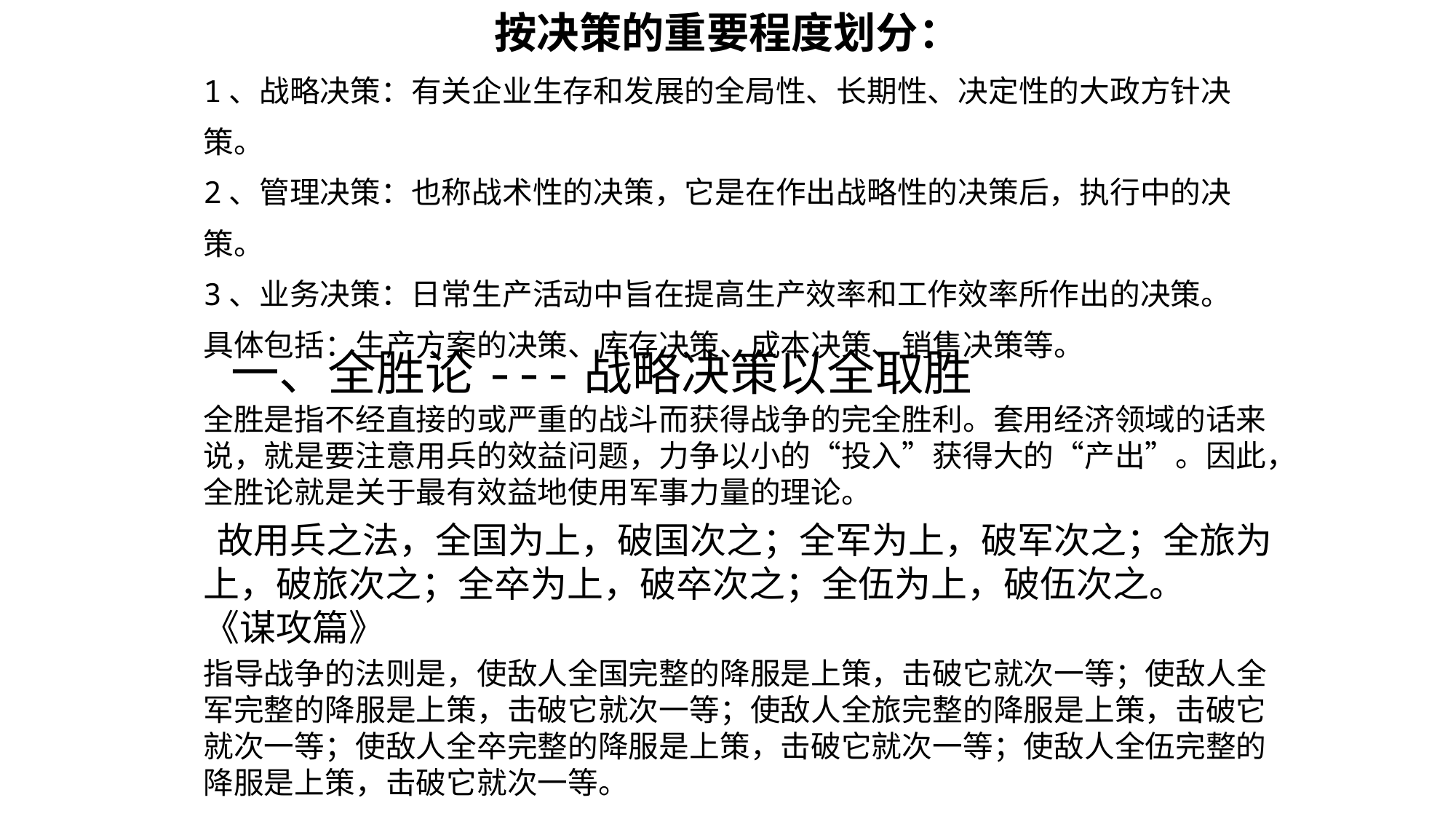

按决策的重要程度划分：
1、战略决策：有关企业生存和发展的全局性、长期性、决定性的大政方针决策。
2、管理决策：也称战术性的决策，它是在作出战略性的决策后，执行中的决策。
3、业务决策：日常生产活动中旨在提高生产效率和工作效率所作出的决策。具体包括：生产方案的决策、库存决策、成本决策、销售决策等。

   一、全胜论---战略决策以全取胜
全胜是指不经直接的或严重的战斗而获得战争的完全胜利。套用经济领域的话来说，就是要注意用兵的效益问题，力争以小的“投入”获得大的“产出”。因此，全胜论就是关于最有效益地使用军事力量的理论。
 故用兵之法，全国为上，破国次之；全军为上，破军次之；全旅为上，破旅次之；全卒为上，破卒次之；全伍为上，破伍次之。           《谋攻篇》
指导战争的法则是，使敌人全国完整的降服是上策，击破它就次一等；使敌人全军完整的降服是上策，击破它就次一等；使敌人全旅完整的降服是上策，击破它就次一等；使敌人全卒完整的降服是上策，击破它就次一等；使敌人全伍完整的降服是上策，击破它就次一等。